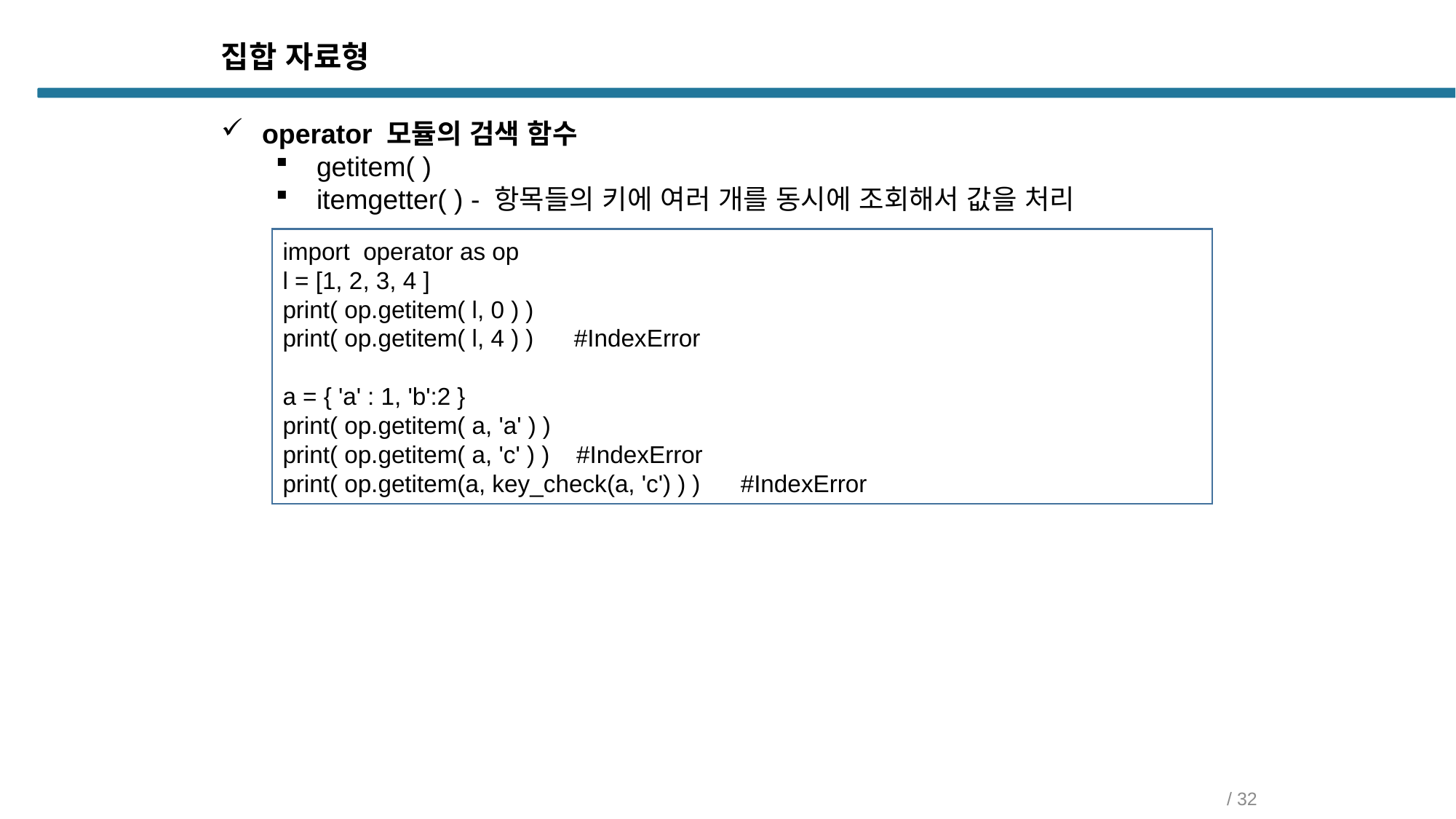

집합 자료형
operator 모듈의 검색 함수
getitem( )
itemgetter( ) - 항목들의 키에 여러 개를 동시에 조회해서 값을 처리
import  operator as op
l = [1, 2, 3, 4 ]
print( op.getitem( l, 0 ) )
print( op.getitem( l, 4 ) )      #IndexError

a = { 'a' : 1, 'b':2 }
print( op.getitem( a, 'a' ) )
print( op.getitem( a, 'c' ) )    #IndexError
print( op.getitem(a, key_check(a, 'c') ) )      #IndexError
/ 32